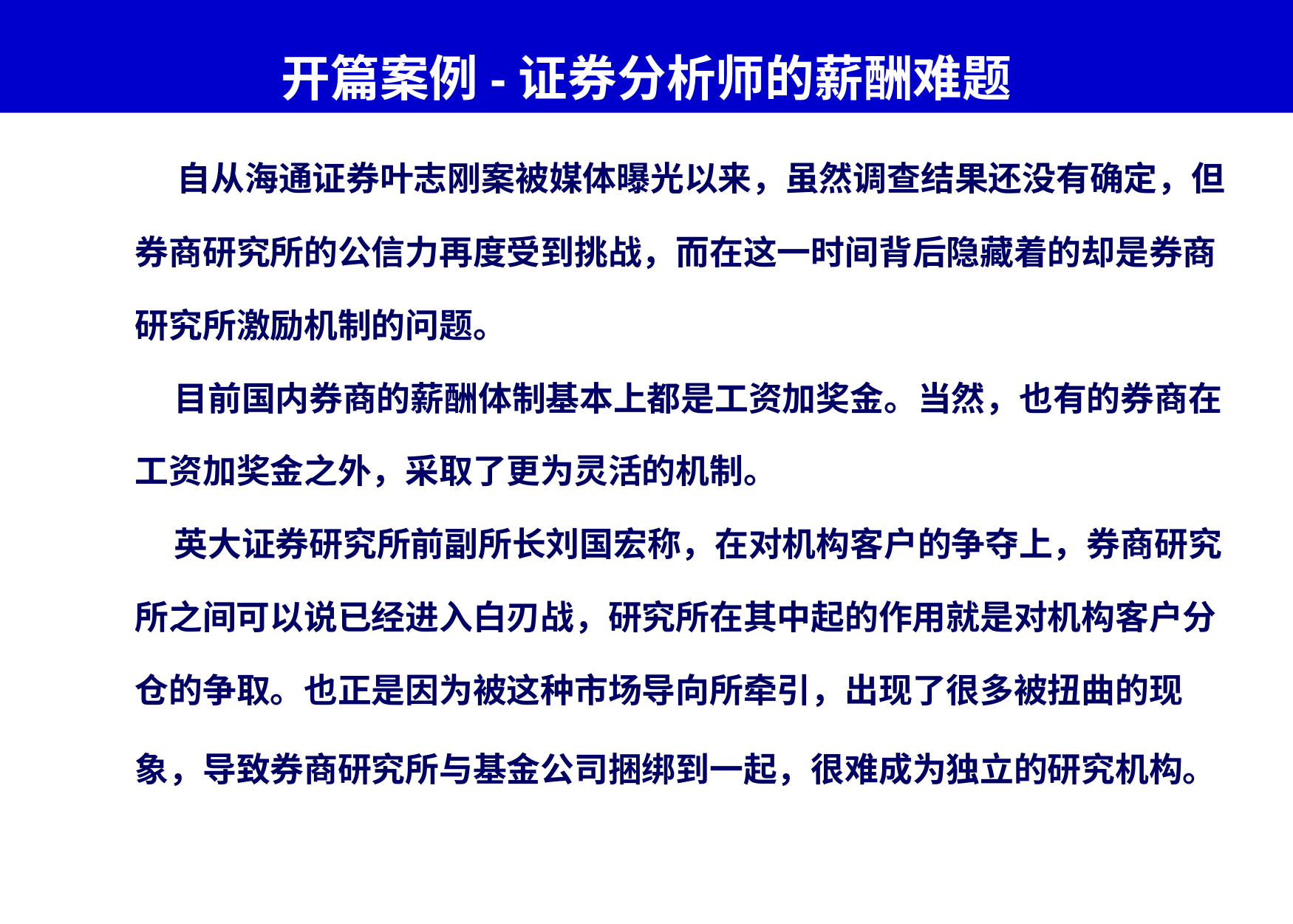

# 开篇案例-证券分析师的薪酬难题
    自从海通证券叶志刚案被媒体曝光以来，虽然调查结果还没有确定，但券商研究所的公信力再度受到挑战，而在这一时间背后隐藏着的却是券商研究所激励机制的问题。
    目前国内券商的薪酬体制基本上都是工资加奖金。当然，也有的券商在工资加奖金之外，采取了更为灵活的机制。
    英大证券研究所前副所长刘国宏称，在对机构客户的争夺上，券商研究所之间可以说已经进入白刃战，研究所在其中起的作用就是对机构客户分仓的争取。也正是因为被这种市场导向所牵引，出现了很多被扭曲的现象，导致券商研究所与基金公司捆绑到一起，很难成为独立的研究机构。